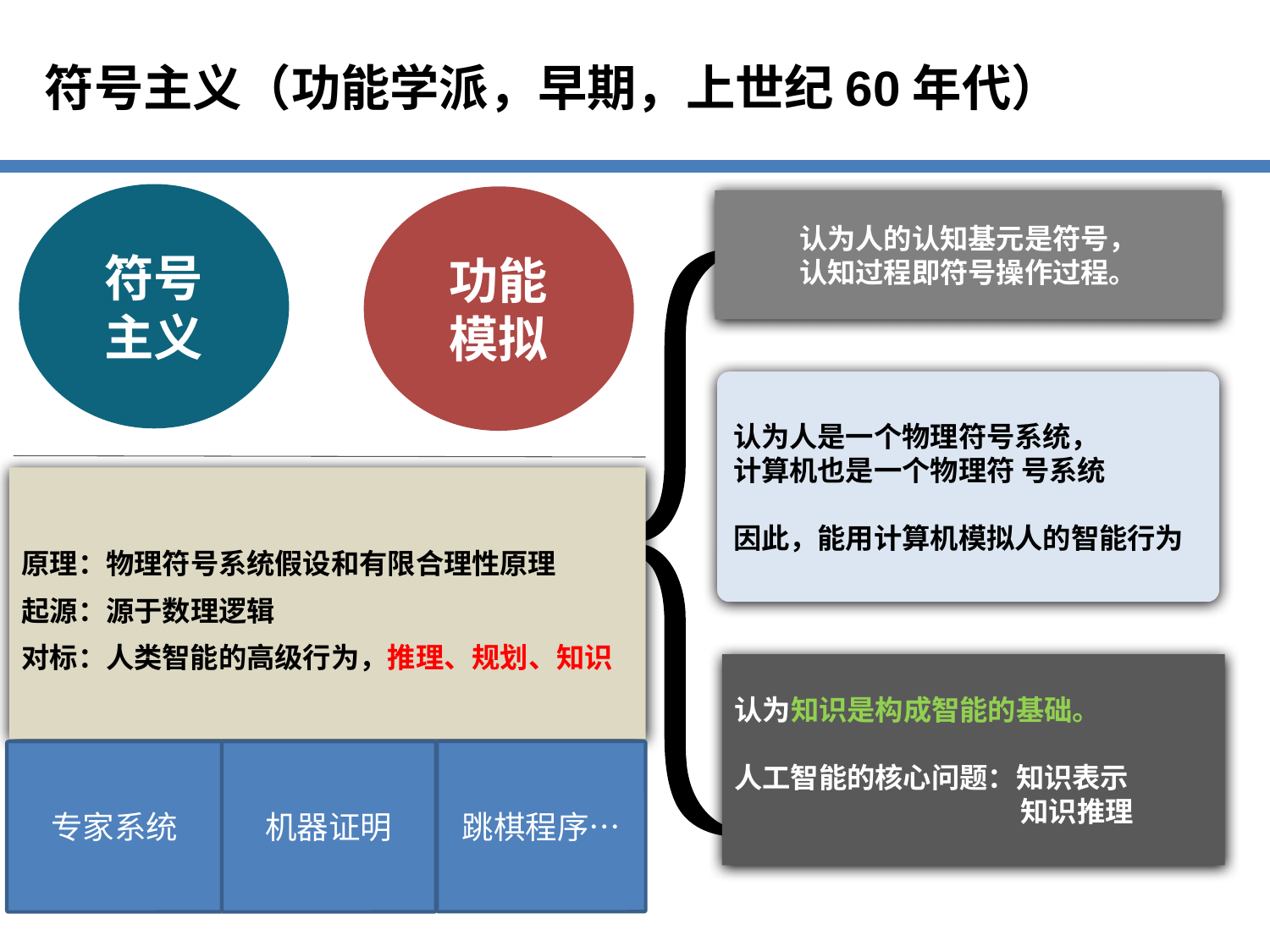

符号主义（功能学派，早期，上世纪60年代）
符号
主义
功能
模拟
认为人的认知基元是符号，
认知过程即符号操作过程。

认为人是一个物理符号系统，
计算机也是一个物理符 号系统

因此，能用计算机模拟人的智能行为
原理：物理符号系统假设和有限合理性原理
起源：源于数理逻辑
对标：人类智能的高级行为，推理、规划、知识
认为知识是构成智能的基础。

人工智能的核心问题：知识表示
                                            知识推理
跳棋程序…
机器证明
专家系统